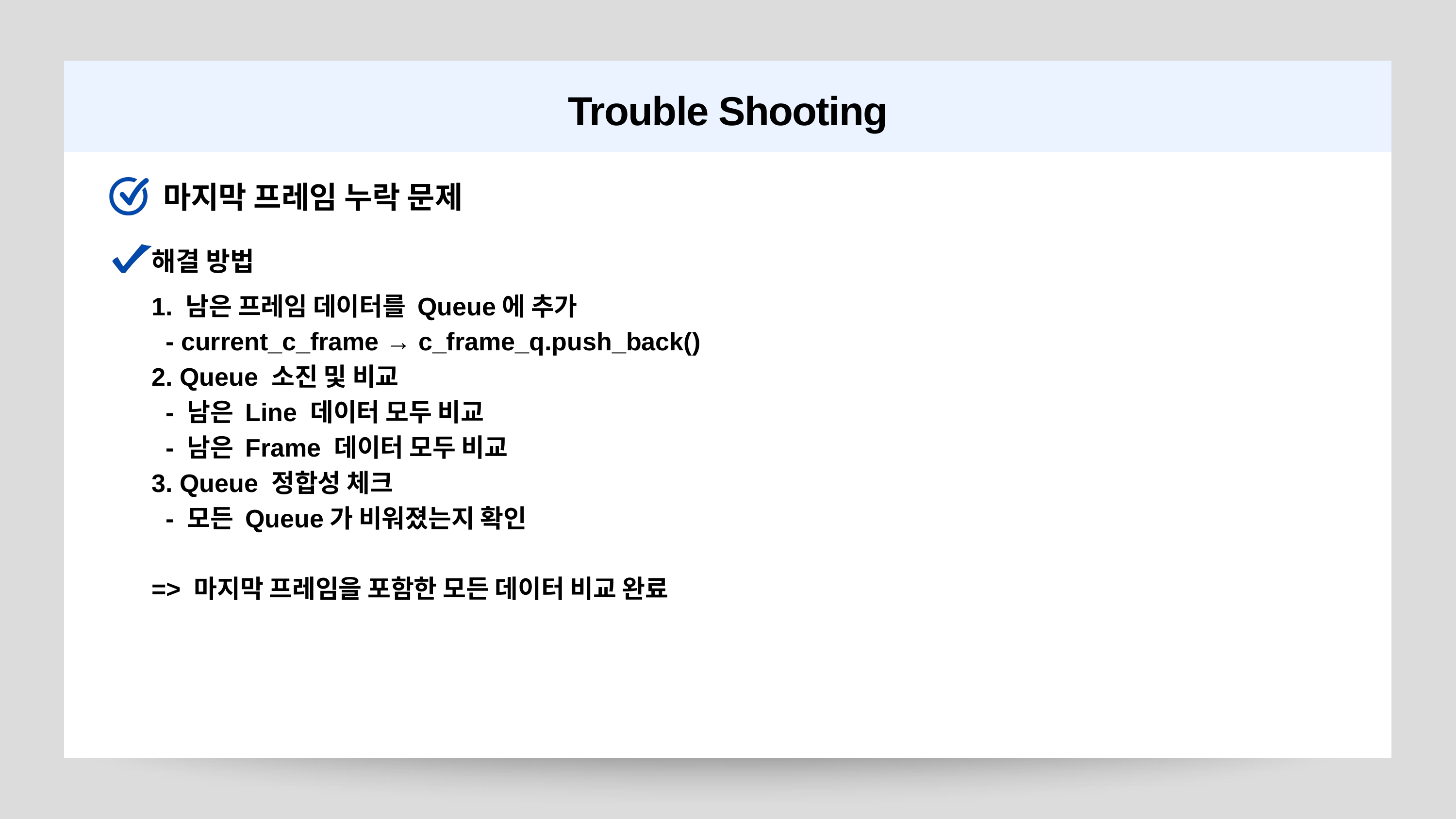

Trouble Shooting
마지막 프레임 누락 문제

해결 방법

1. 남은 프레임 데이터를 Queue에 추가
  - current_c_frame → c_frame_q.push_back()
2. Queue 소진 및 비교
  - 남은 Line 데이터 모두 비교
  - 남은 Frame 데이터 모두 비교
3. Queue 정합성 체크
  - 모든 Queue가 비워졌는지 확인

=> 마지막 프레임을 포함한 모든 데이터 비교 완료